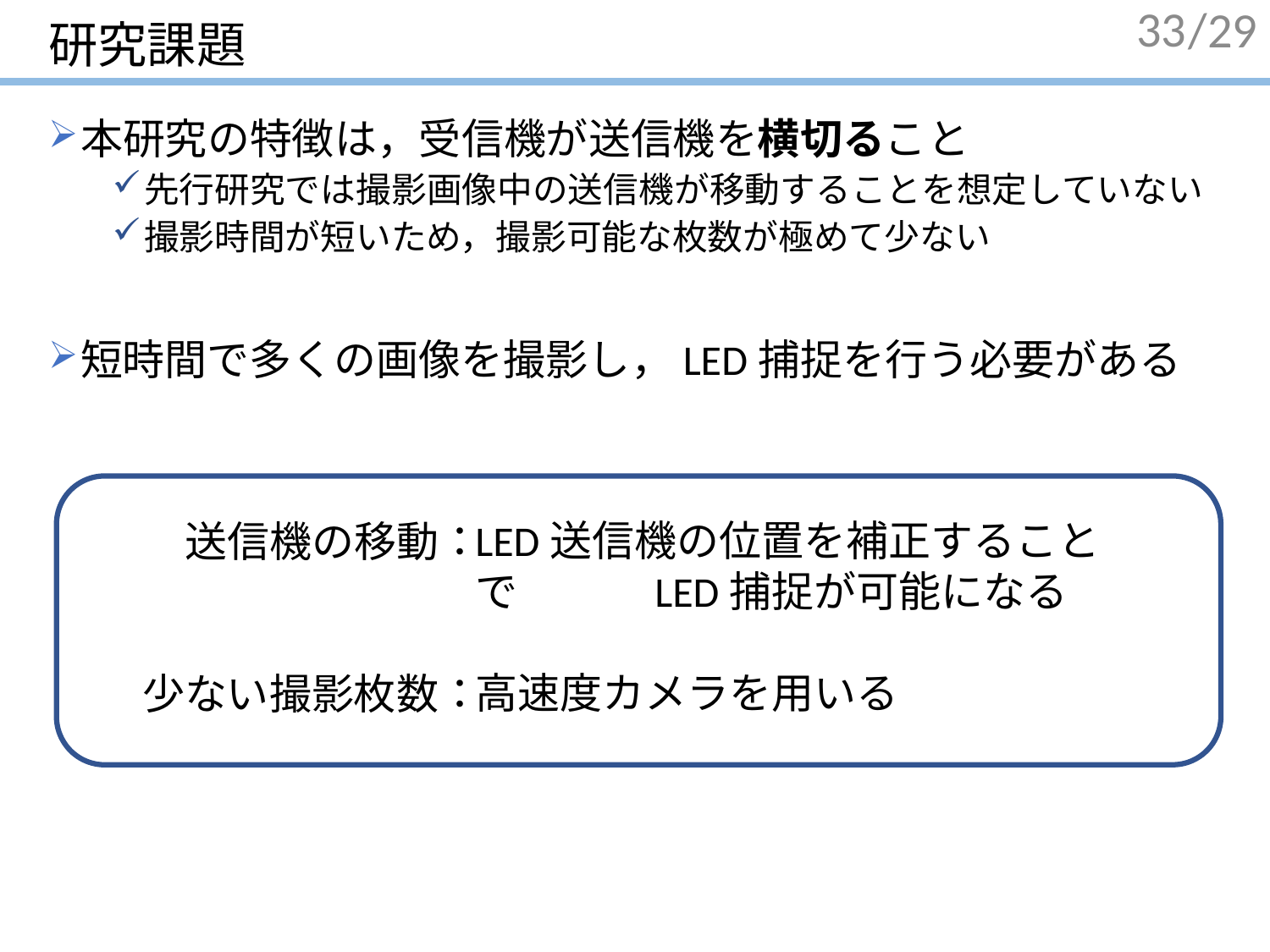

# 研究課題
33
本研究の特徴は，受信機が送信機を横切ること
先行研究では撮影画像中の送信機が移動することを想定していない
撮影時間が短いため，撮影可能な枚数が極めて少ない

短時間で多くの画像を撮影し，LED捕捉を行う必要がある

LED送信機の位置を補正することで　　　LED捕捉が可能になる

高速度カメラを用いる
送信機の移動：

少ない撮影枚数：